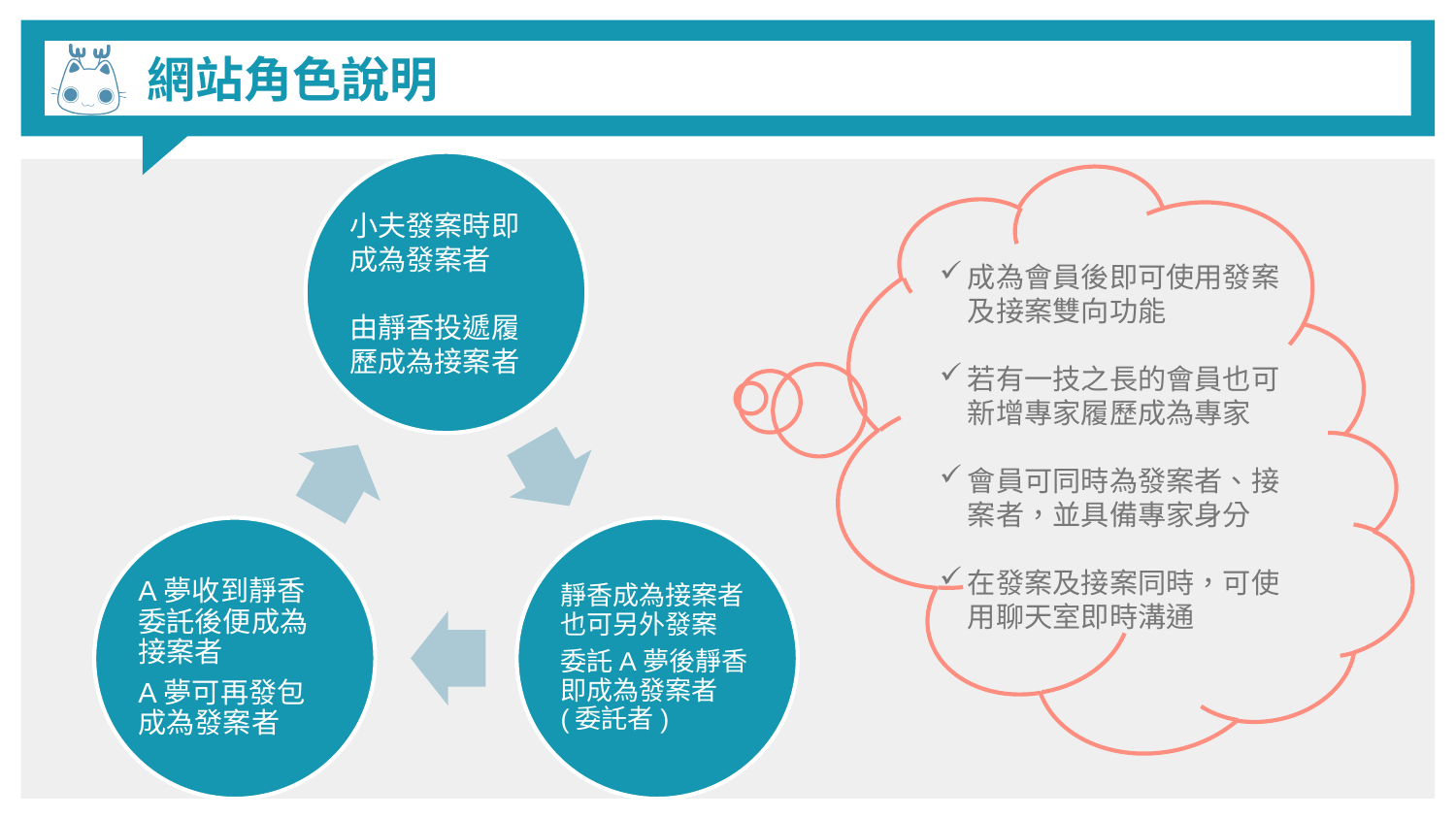

# 網站角色說明
小夫發案時即 成為發案者

由靜香投遞履歷成為接案者

靜香成為接案者也可另外發案
委託A夢後靜香即成為發案者(委託者)

A夢收到靜香委託後便成為接案者
A夢可再發包成為發案者

成為會員後即可使用發案及接案雙向功能

若有一技之長的會員也可新增專家履歷成為專家

會員可同時為發案者、接案者，並具備專家身分

在發案及接案同時，可使用聊天室即時溝通
7